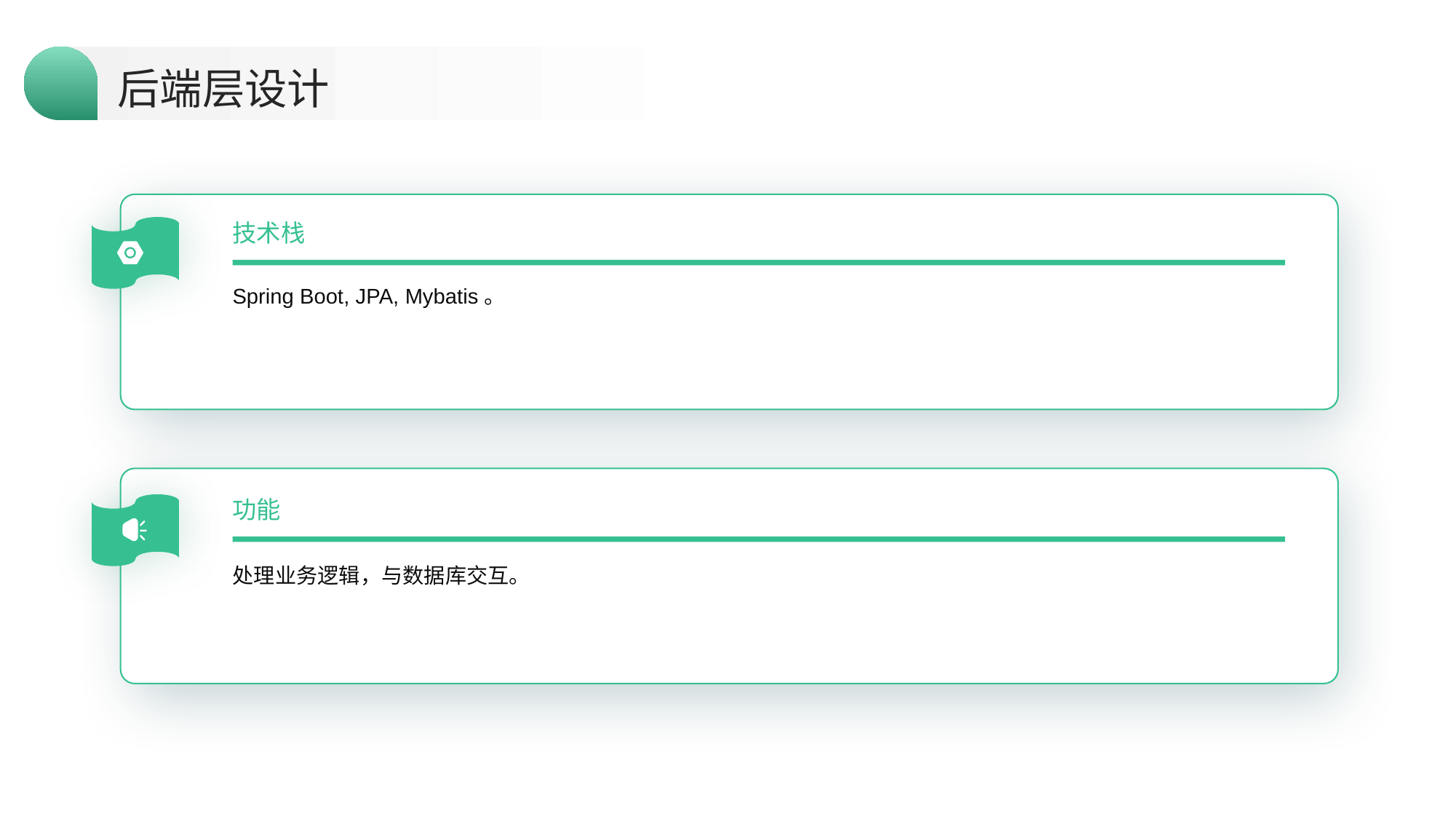

后端层设计

技术栈

Spring Boot, JPA, Mybatis。

功能

处理业务逻辑，与数据库交互。